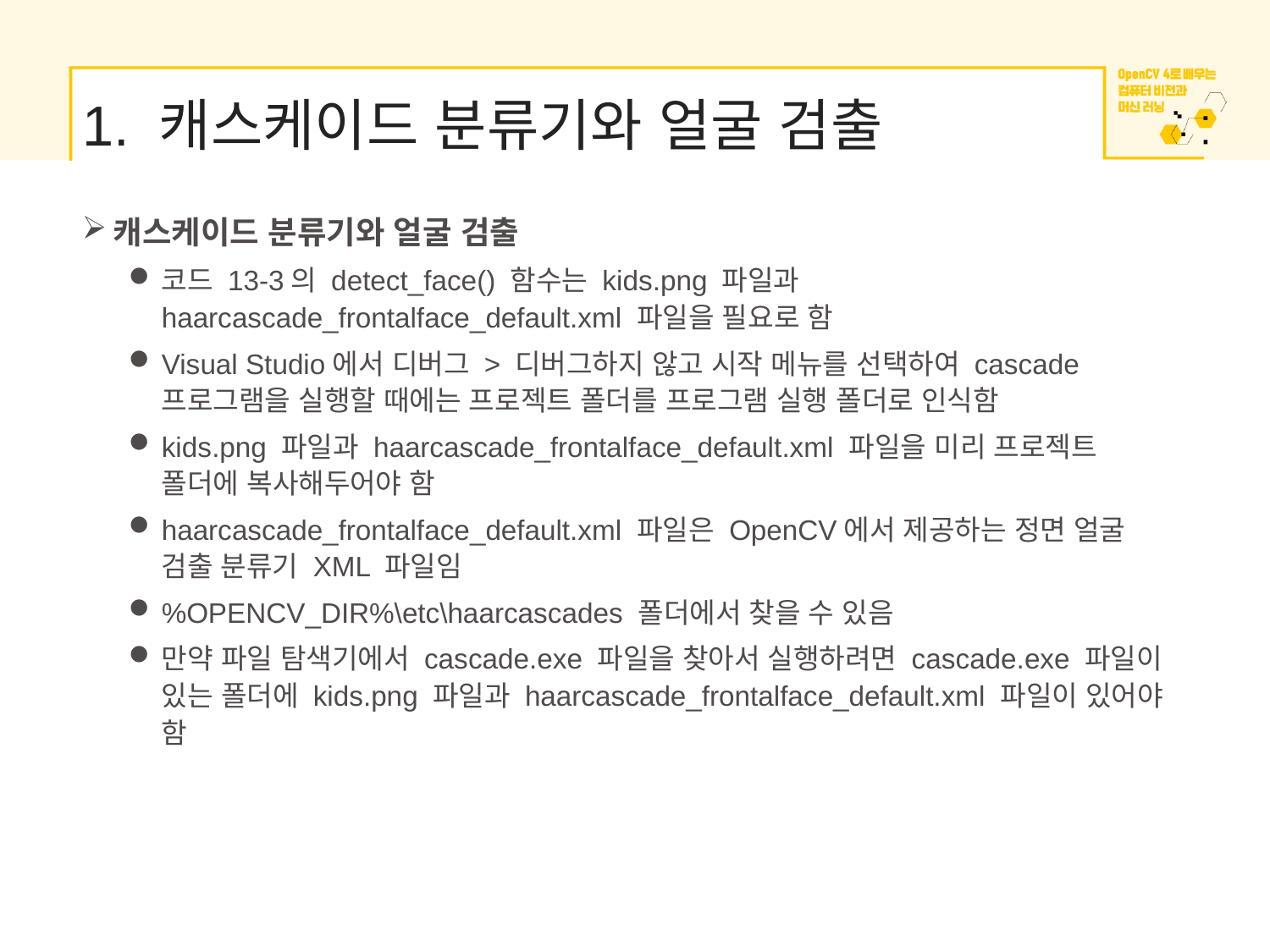

# 1. 캐스케이드 분류기와 얼굴 검출
캐스케이드 분류기와 얼굴 검출
코드 13-3의 detect_face() 함수는 kids.png 파일과 haarcascade_frontalface_default.xml 파일을 필요로 함
Visual Studio에서 디버그 > 디버그하지 않고 시작 메뉴를 선택하여 cascade 프로그램을 실행할 때에는 프로젝트 폴더를 프로그램 실행 폴더로 인식함
kids.png 파일과 haarcascade_frontalface_default.xml 파일을 미리 프로젝트 폴더에 복사해두어야 함
haarcascade_frontalface_default.xml 파일은 OpenCV에서 제공하는 정면 얼굴 검출 분류기 XML 파일임
%OPENCV_DIR%\etc\haarcascades 폴더에서 찾을 수 있음
만약 파일 탐색기에서 cascade.exe 파일을 찾아서 실행하려면 cascade.exe 파일이 있는 폴더에 kids.png 파일과 haarcascade_frontalface_default.xml 파일이 있어야 함